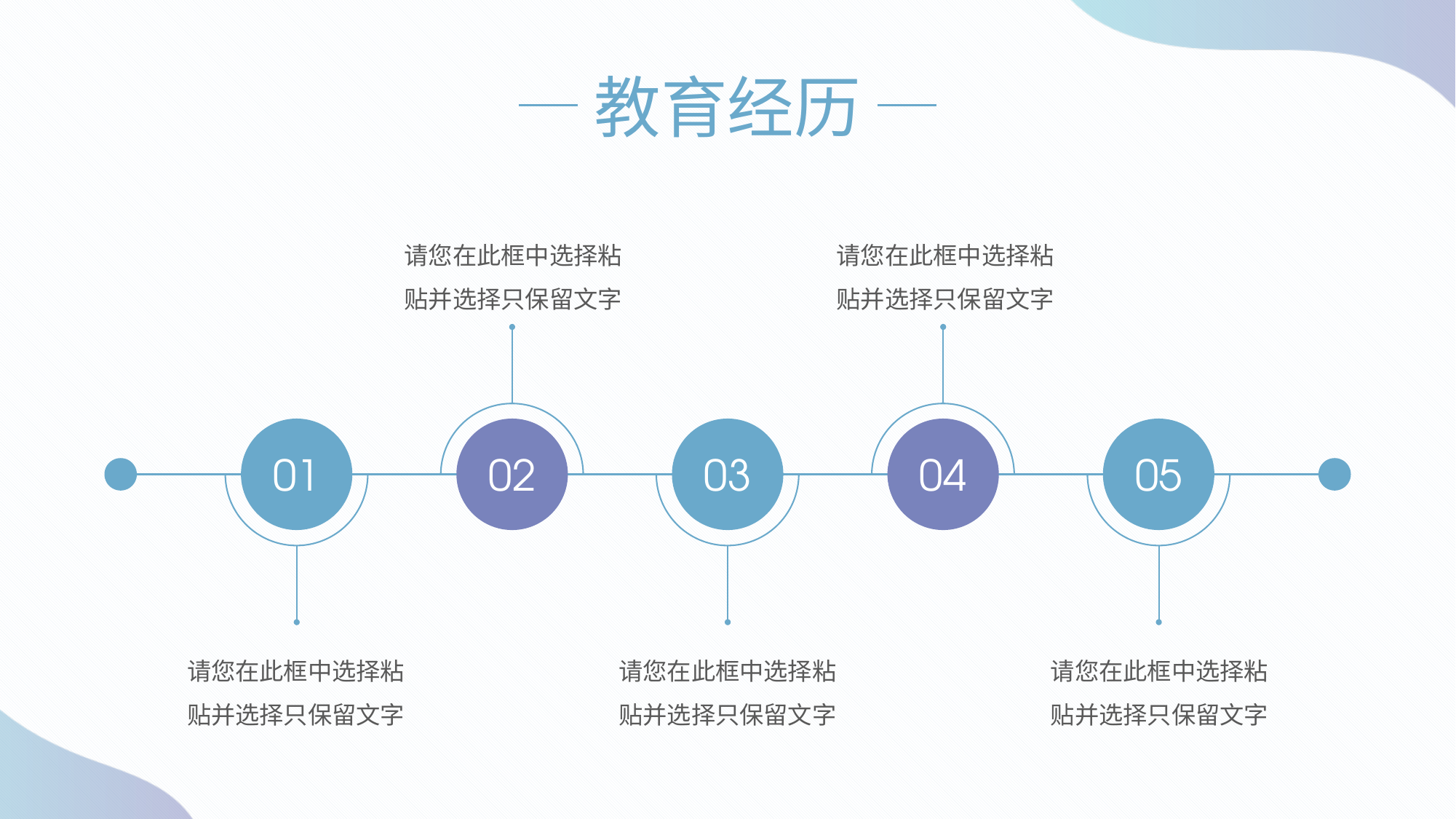

教育经历
请您在此框中选择粘贴并选择只保留文字
请您在此框中选择粘贴并选择只保留文字

01
02
03
04
05

请您在此框中选择粘贴并选择只保留文字
请您在此框中选择粘贴并选择只保留文字
请您在此框中选择粘贴并选择只保留文字